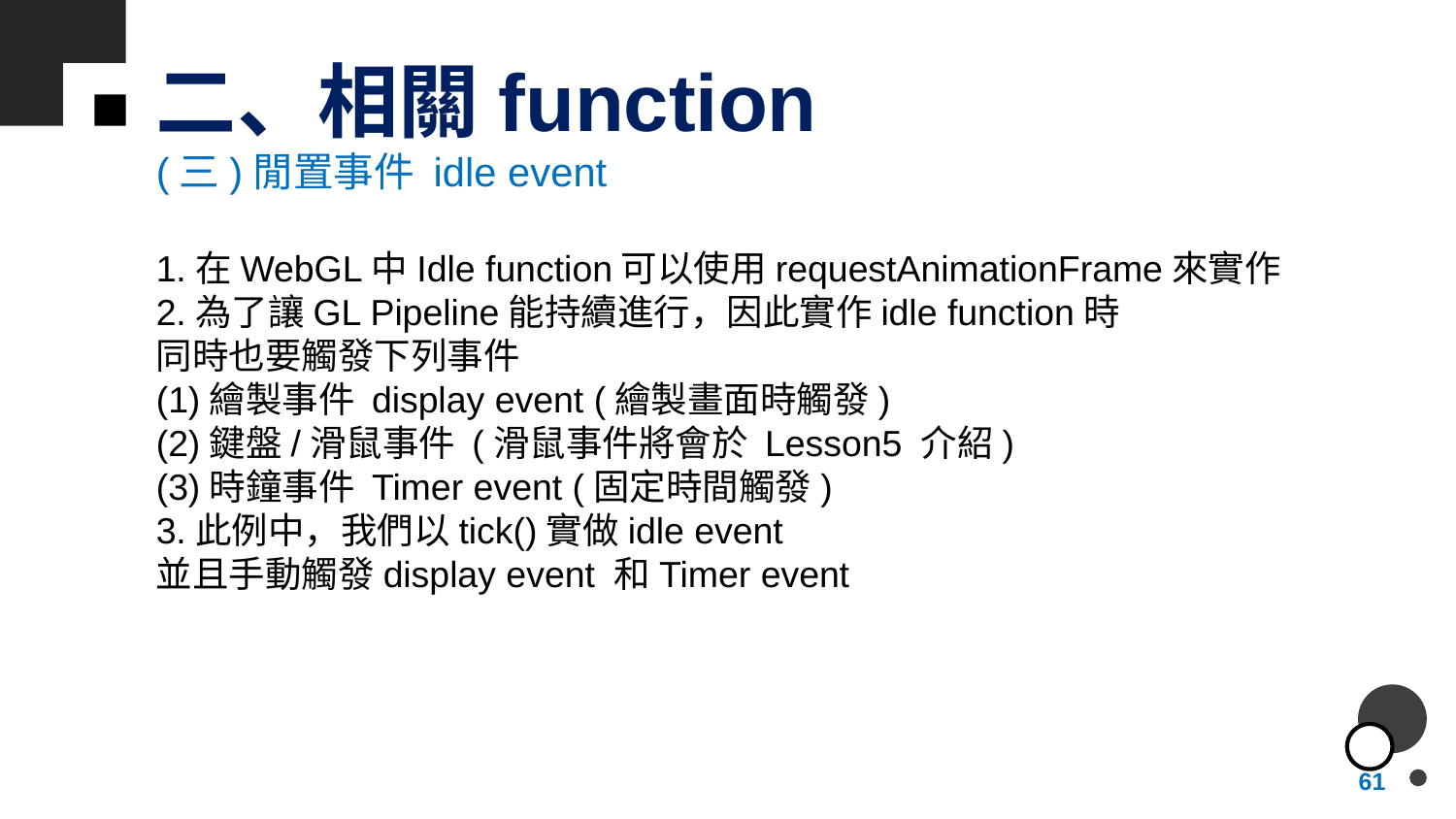

# 二、相關function
(三)閒置事件 idle event
1.在WebGL中Idle function可以使用requestAnimationFrame來實作
2.為了讓GL Pipeline能持續進行，因此實作idle function時
同時也要觸發下列事件
(1)繪製事件 display event (繪製畫面時觸發)
(2)鍵盤/滑鼠事件 (滑鼠事件將會於 Lesson5 介紹)
(3)時鐘事件 Timer event (固定時間觸發)
3.此例中，我們以tick()實做idle event
並且手動觸發display event 和Timer event

61